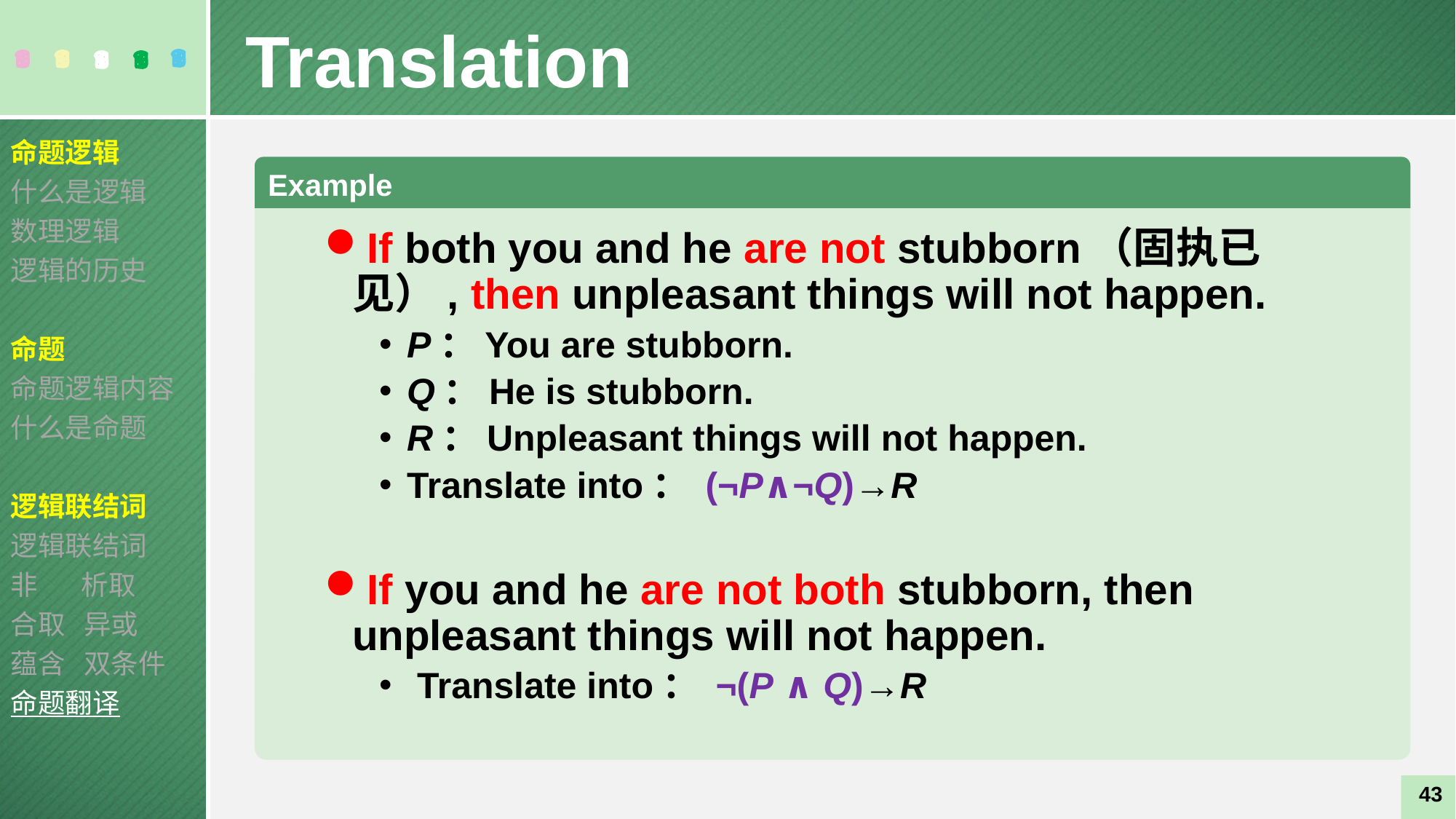

Translation

命题逻辑
什么是逻辑
数理逻辑
逻辑的历史

命题
命题逻辑内容
什么是命题

逻辑联结词
逻辑联结词
非       析取
合取   异或
蕴含   双条件
命题翻译
Example

If both you and he are not stubborn（固执已见）, then unpleasant things will not happen.
P：You are stubborn.
Q：He is stubborn.
R：Unpleasant things will not happen.
Translate into： (¬P∧¬Q)→R

If you and he are not both stubborn, then unpleasant things will not happen.
 Translate into： ¬(P ∧ Q)→R

43